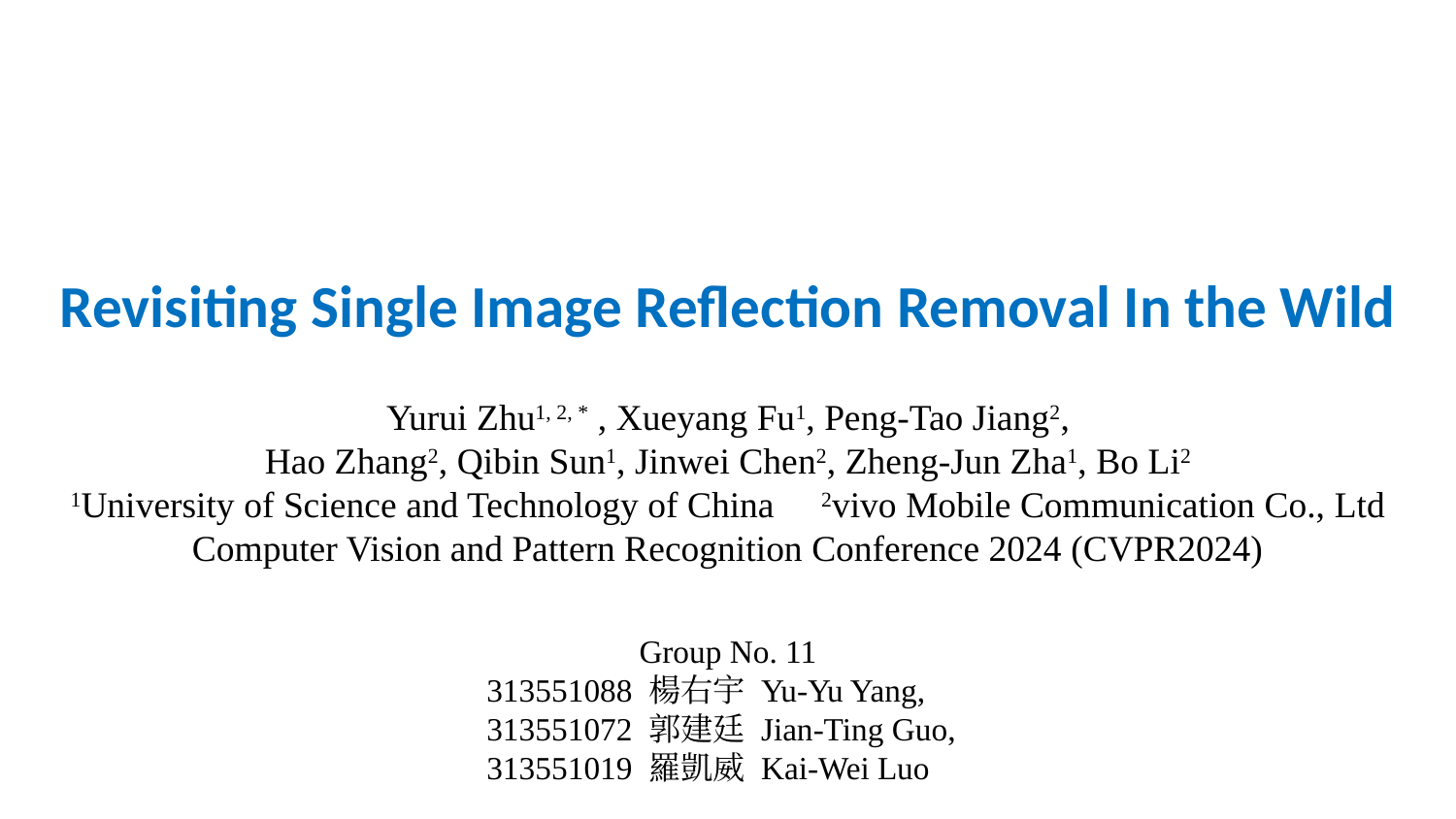

# Revisiting Single Image Reflection Removal In the Wild
Yurui Zhu1, 2, * , Xueyang Fu1, Peng-Tao Jiang2,
Hao Zhang2, Qibin Sun1, Jinwei Chen2, Zheng-Jun Zha1, Bo Li2
1University of Science and Technology of China     2vivo Mobile Communication Co., Ltd
Computer Vision and Pattern Recognition Conference 2024 (CVPR2024)
Group No. 11
313551088 楊右宇 Yu-Yu Yang,
313551072 郭建廷 Jian-Ting Guo,
313551019 羅凱威 Kai-Wei Luo